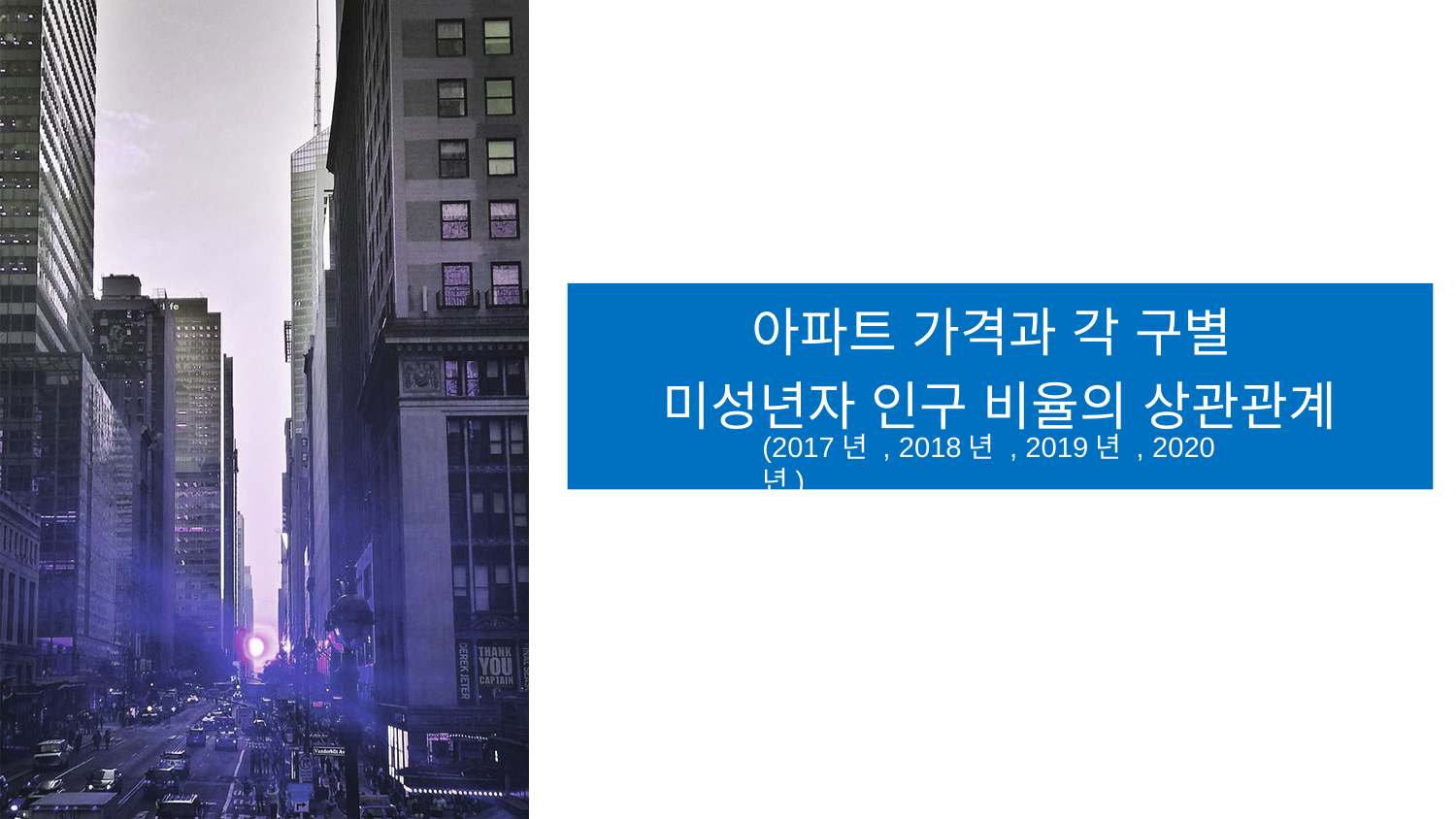

아파트 가격과 각 구별
미성년자 인구 비율의 상관관계

(2017년 , 2018년 , 2019년 , 2020년)